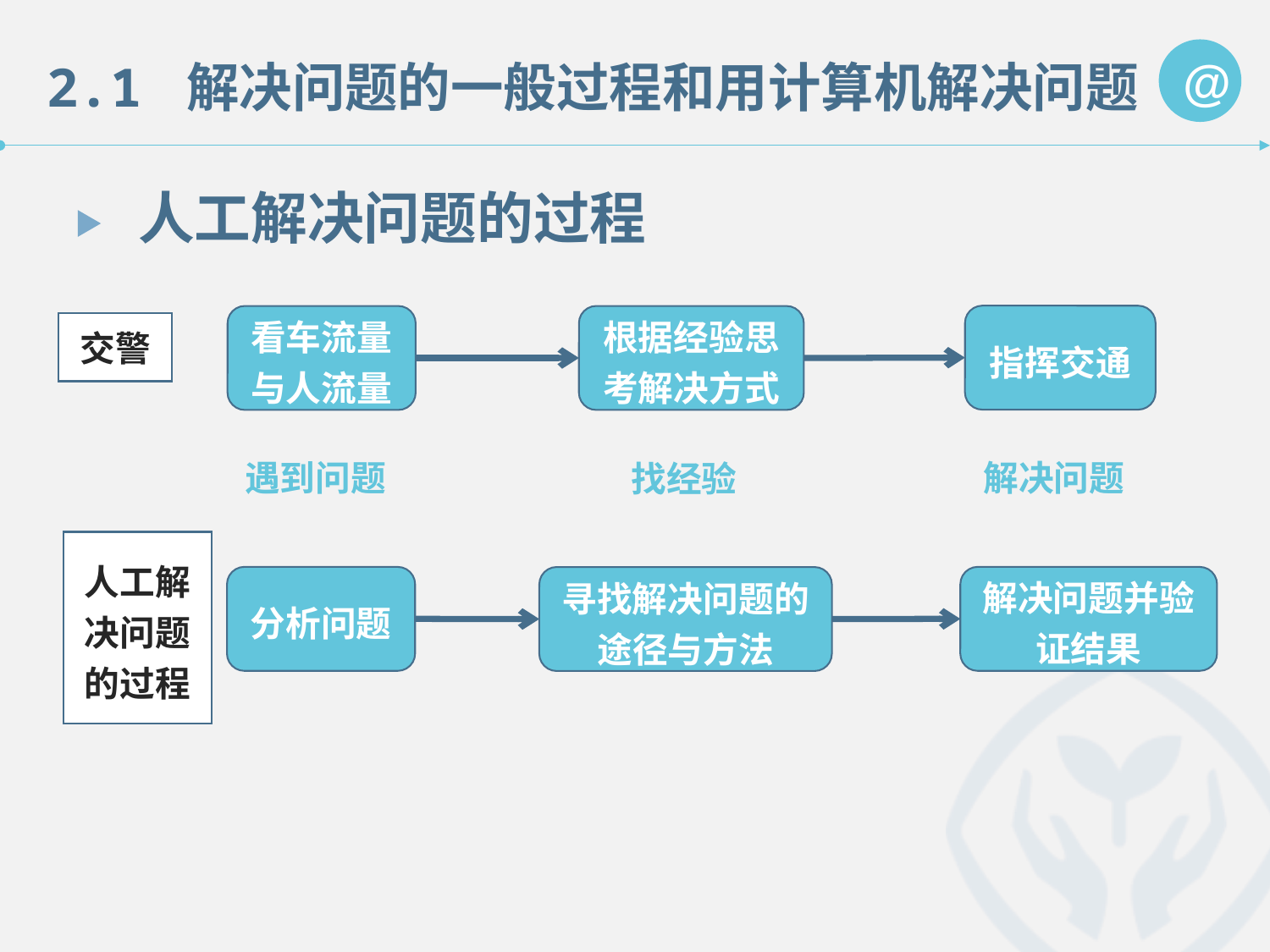

人工解决问题的过程

指挥交通
看车流量与人流量
根据经验思考解决方式
交警
遇到问题
解决问题
找经验
人工解决问题的过程
分析问题
解决问题并验证结果
寻找解决问题的途径与方法